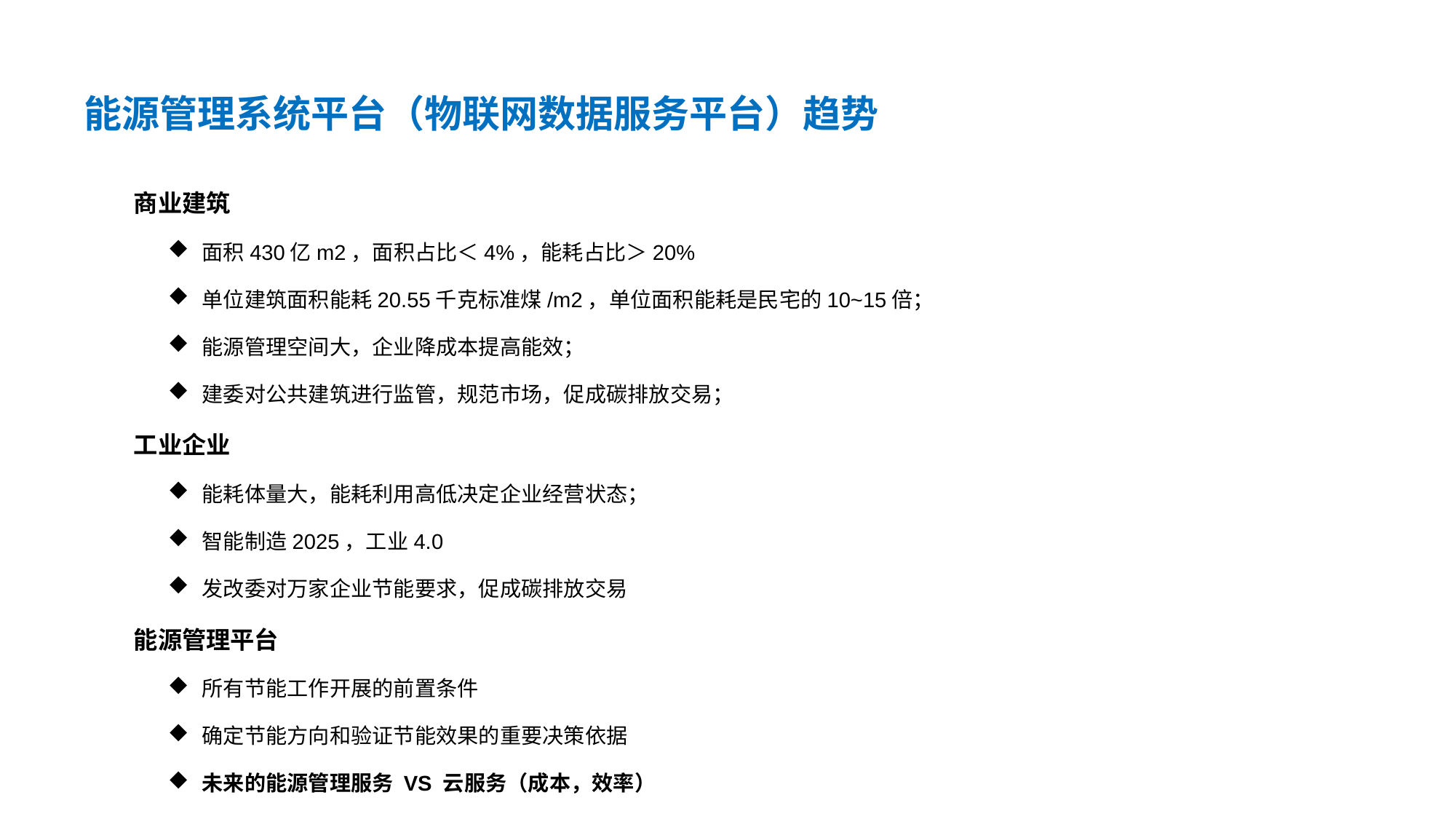

能源管理系统平台（物联网数据服务平台）趋势
商业建筑
面积430亿m2，面积占比＜4%，能耗占比＞20%
单位建筑面积能耗20.55千克标准煤/m2，单位面积能耗是民宅的10~15倍；
能源管理空间大，企业降成本提高能效；
建委对公共建筑进行监管，规范市场，促成碳排放交易；
工业企业
能耗体量大，能耗利用高低决定企业经营状态；
智能制造2025，工业4.0
发改委对万家企业节能要求，促成碳排放交易
能源管理平台
所有节能工作开展的前置条件
确定节能方向和验证节能效果的重要决策依据
未来的能源管理服务 VS 云服务（成本，效率）